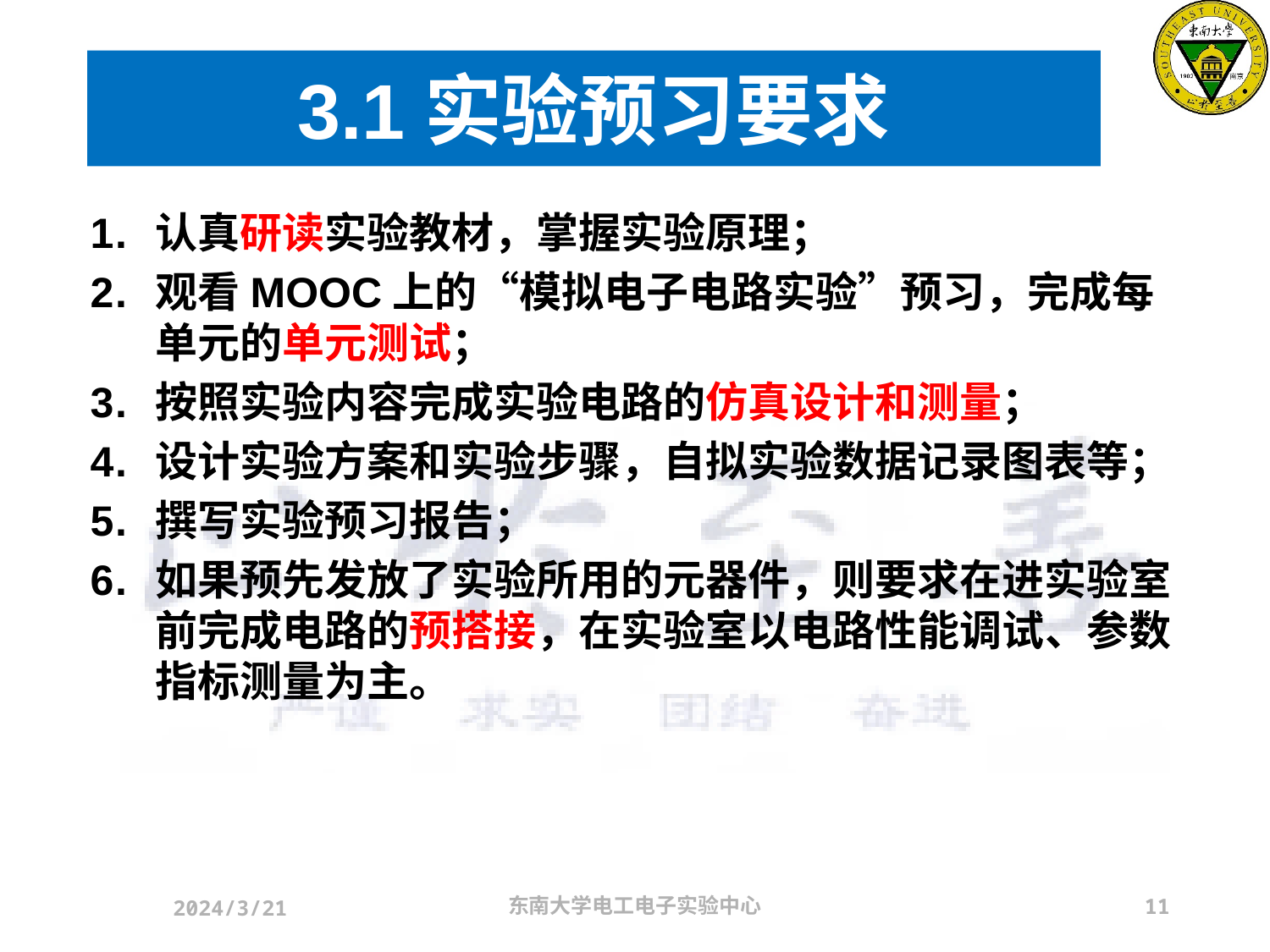

# 3.1实验预习要求
认真研读实验教材，掌握实验原理；
观看MOOC上的“模拟电子电路实验”预习，完成每单元的单元测试；
按照实验内容完成实验电路的仿真设计和测量；
设计实验方案和实验步骤，自拟实验数据记录图表等；
撰写实验预习报告；
如果预先发放了实验所用的元器件，则要求在进实验室前完成电路的预搭接，在实验室以电路性能调试、参数指标测量为主。

2024/3/21
东南大学电工电子实验中心
11